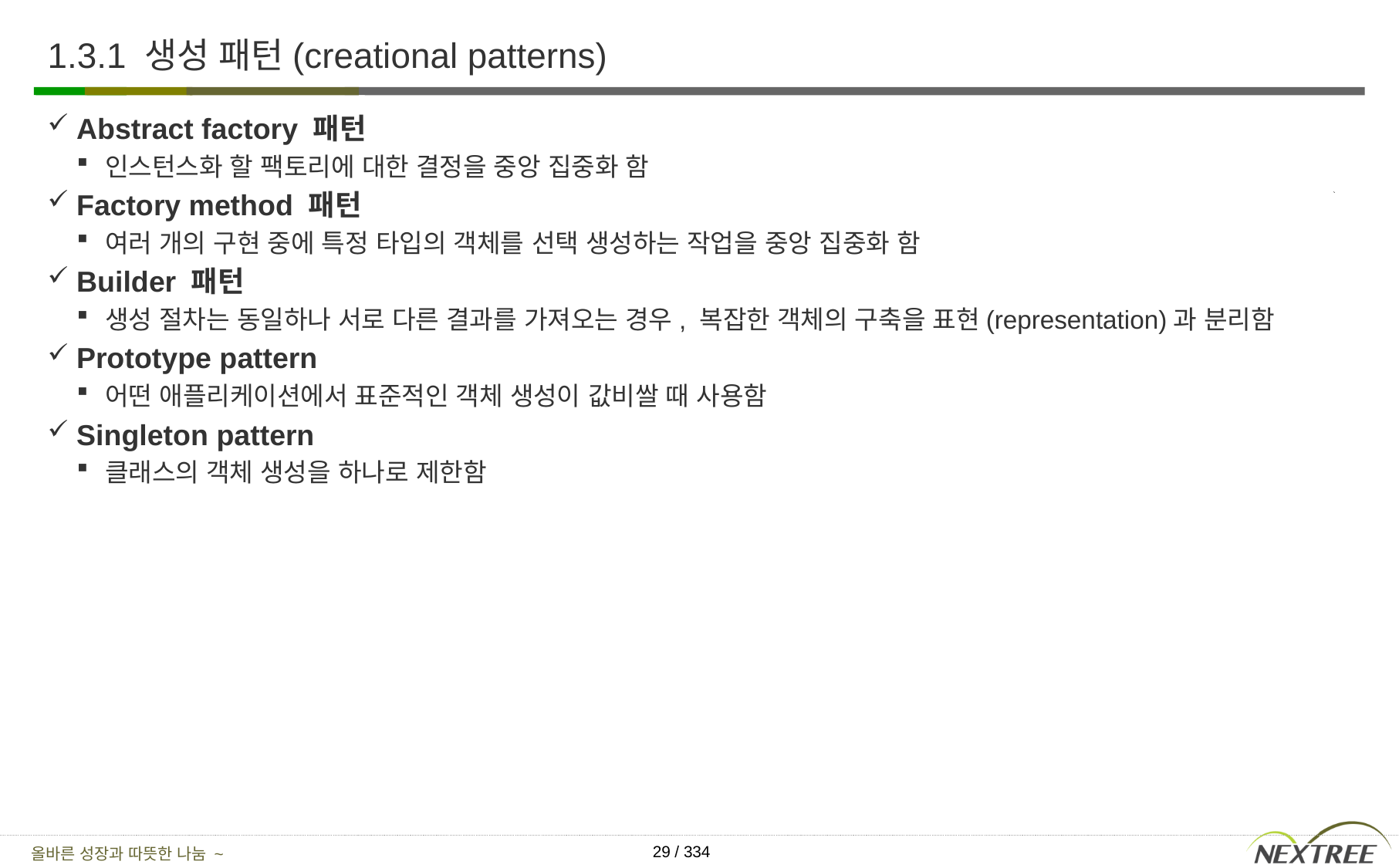

# 1.3.1 생성 패턴(creational patterns)
Abstract factory 패턴
인스턴스화 할 팩토리에 대한 결정을 중앙 집중화 함
Factory method 패턴
여러 개의 구현 중에 특정 타입의 객체를 선택 생성하는 작업을 중앙 집중화 함
Builder 패턴
생성 절차는 동일하나 서로 다른 결과를 가져오는 경우, 복잡한 객체의 구축을 표현(representation)과 분리함
Prototype pattern
어떤 애플리케이션에서 표준적인 객체 생성이 값비쌀 때 사용함
Singleton pattern
클래스의 객체 생성을 하나로 제한함